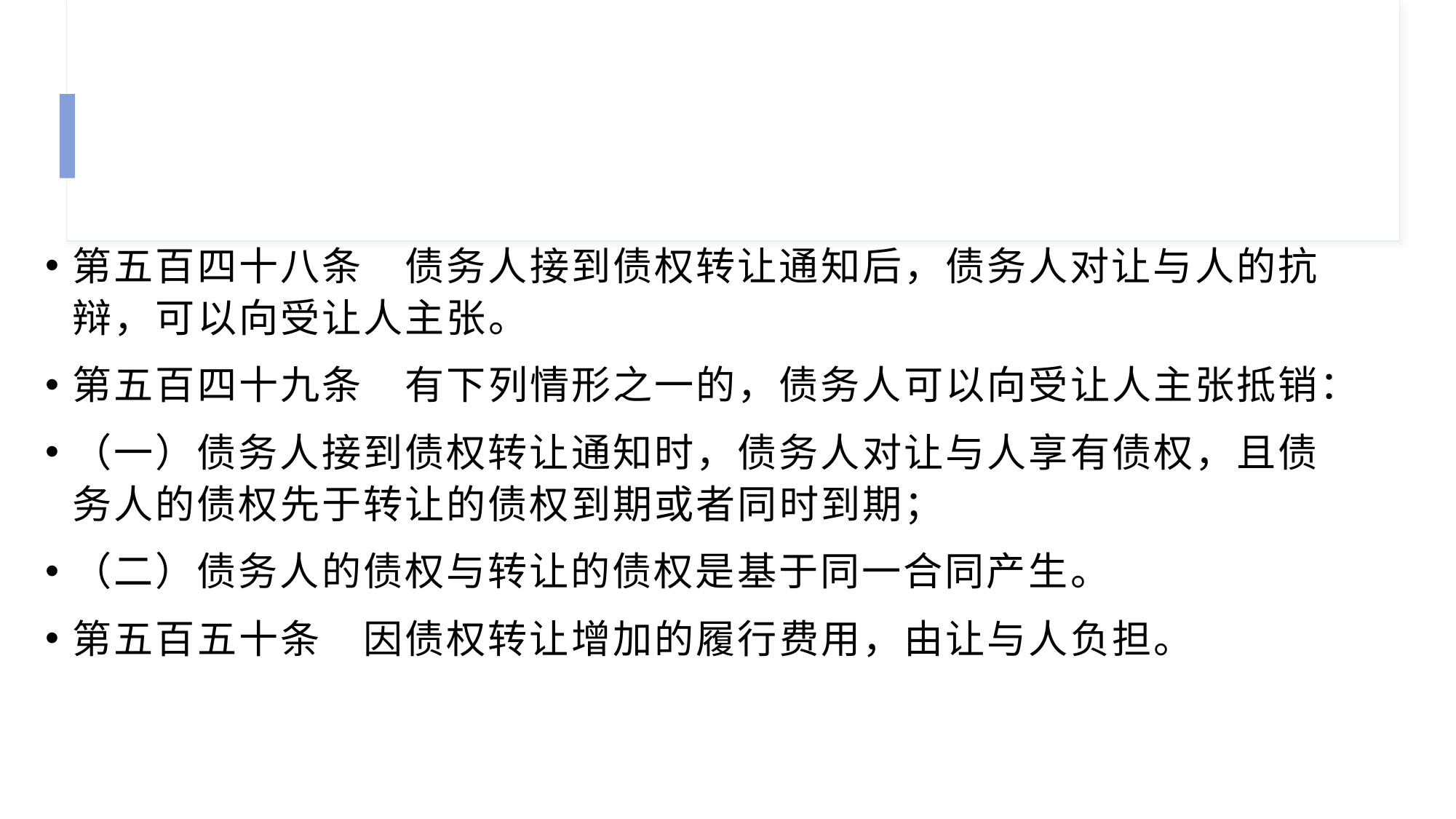

#
第五百四十八条　债务人接到债权转让通知后，债务人对让与人的抗辩，可以向受让人主张。
第五百四十九条　有下列情形之一的，债务人可以向受让人主张抵销：
（一）债务人接到债权转让通知时，债务人对让与人享有债权，且债务人的债权先于转让的债权到期或者同时到期；
（二）债务人的债权与转让的债权是基于同一合同产生。
第五百五十条　因债权转让增加的履行费用，由让与人负担。